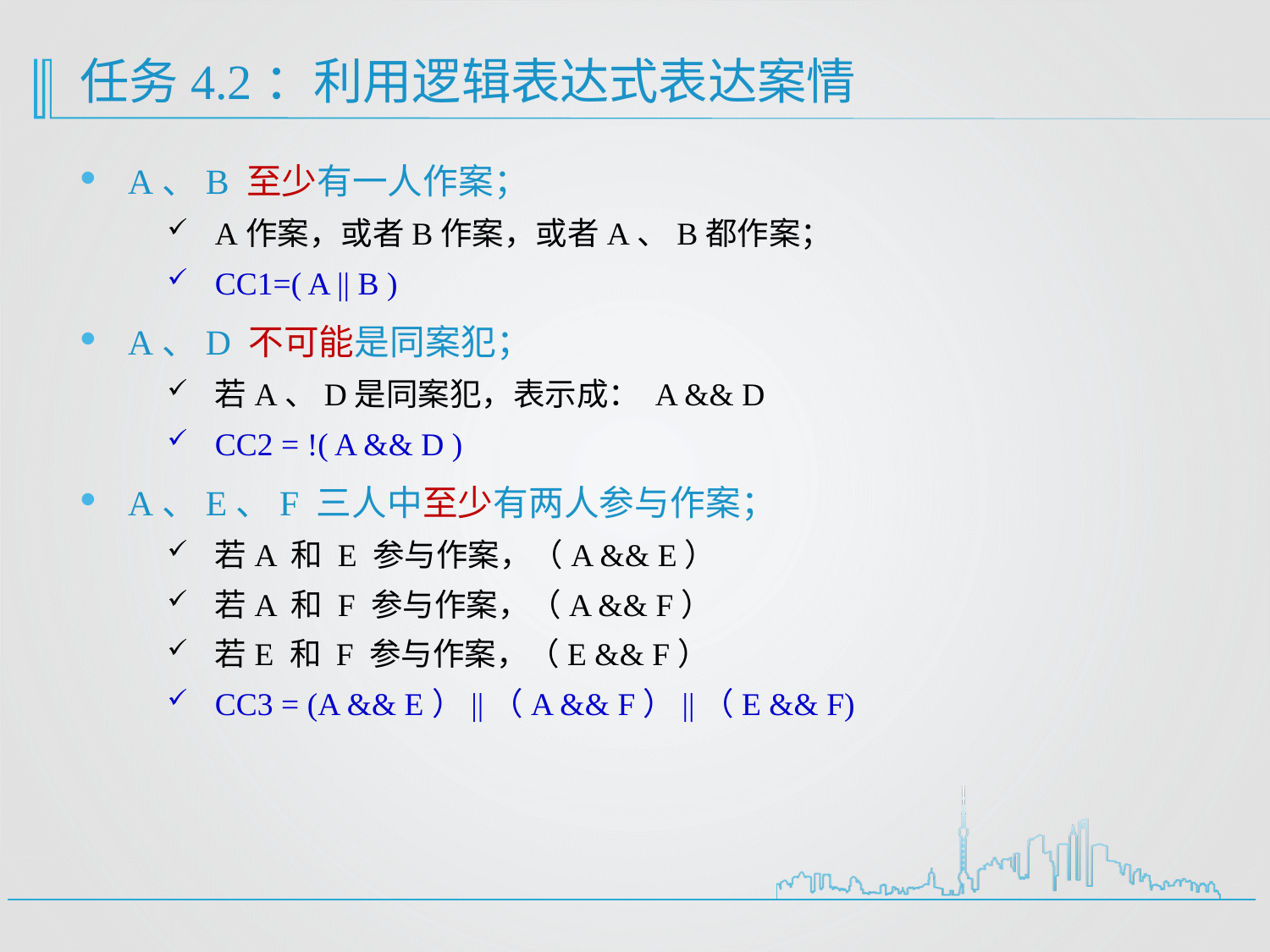

# 任务4.2：利用逻辑表达式表达案情
A、B 至少有一人作案；
A作案，或者B作案，或者A、B都作案；
CC1=( A || B )
A、D 不可能是同案犯；
若A、D是同案犯，表示成： A && D
CC2 = !( A && D )
A、E、F 三人中至少有两人参与作案；
若A 和 E 参与作案，（A && E）
若A 和 F 参与作案，（A && F）
若E 和 F 参与作案，（E && F）
CC3 = (A && E）||（A && F）||（E && F)